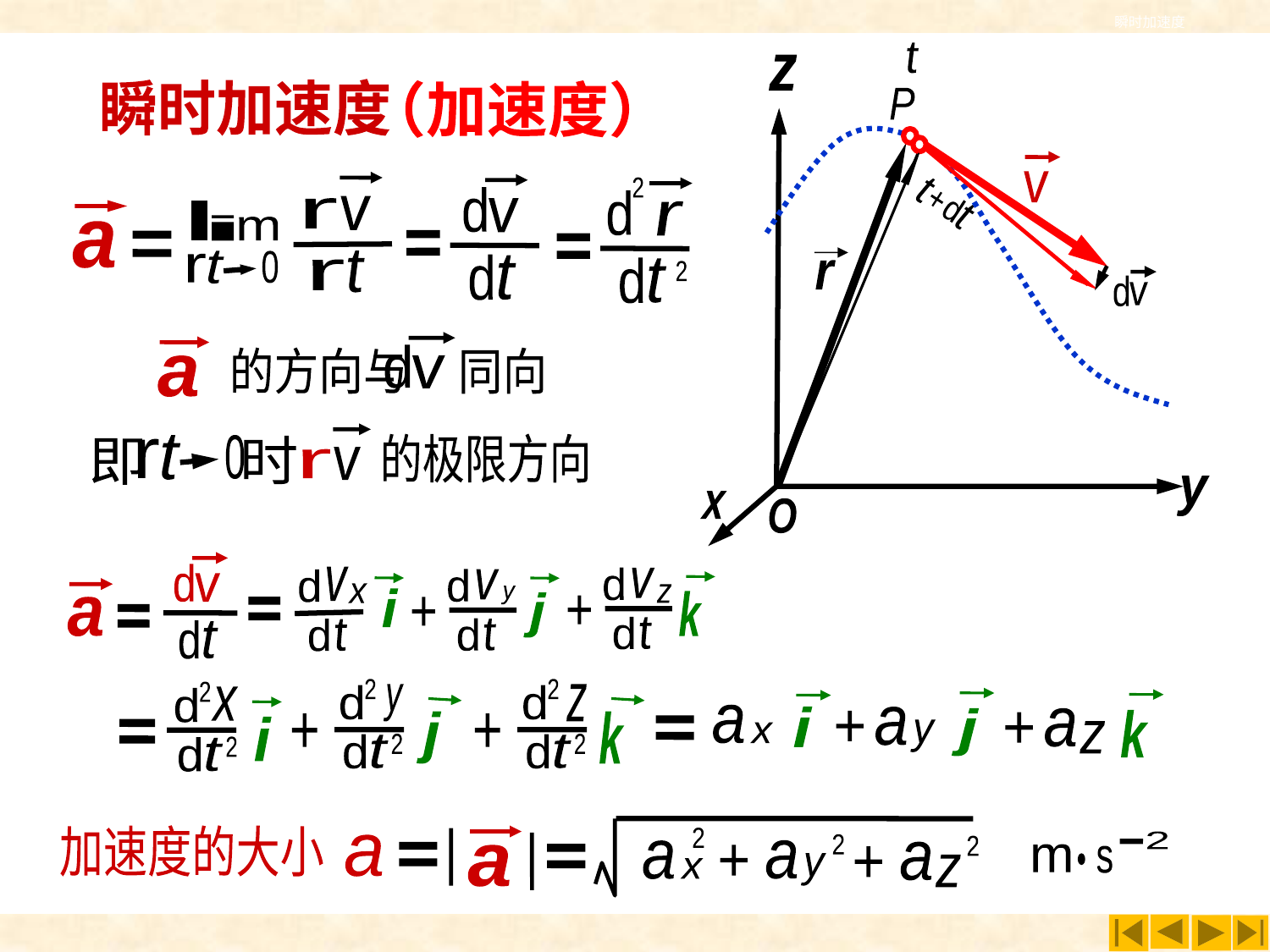

瞬时加速度
t
z
P

v

t
t
d
+

r

v
d
y

x
O
瞬时加速度
（加速度）
2

r
d

d
t
2

v
r

v
d
l
i
m
t
r
0

a

t
r
d
t

v
d

a
的方向与     同向

v
r
t
r
0

即       时
的极限方向

v
d

d
t
v
x
d
v
z
d
v
y
d

a
i
k
j
+
+

d
t
d
d
t
t
2
z
d

2
d
t
2
y
d

2
d
t
2
x
d

2
d
t

i
k
j
+
+

j

k

a
x
i
a
a
+
+

y
z

2

a

2
a
2
a
y
a
x
a
z
+

+

加速度的大小
2

m
s